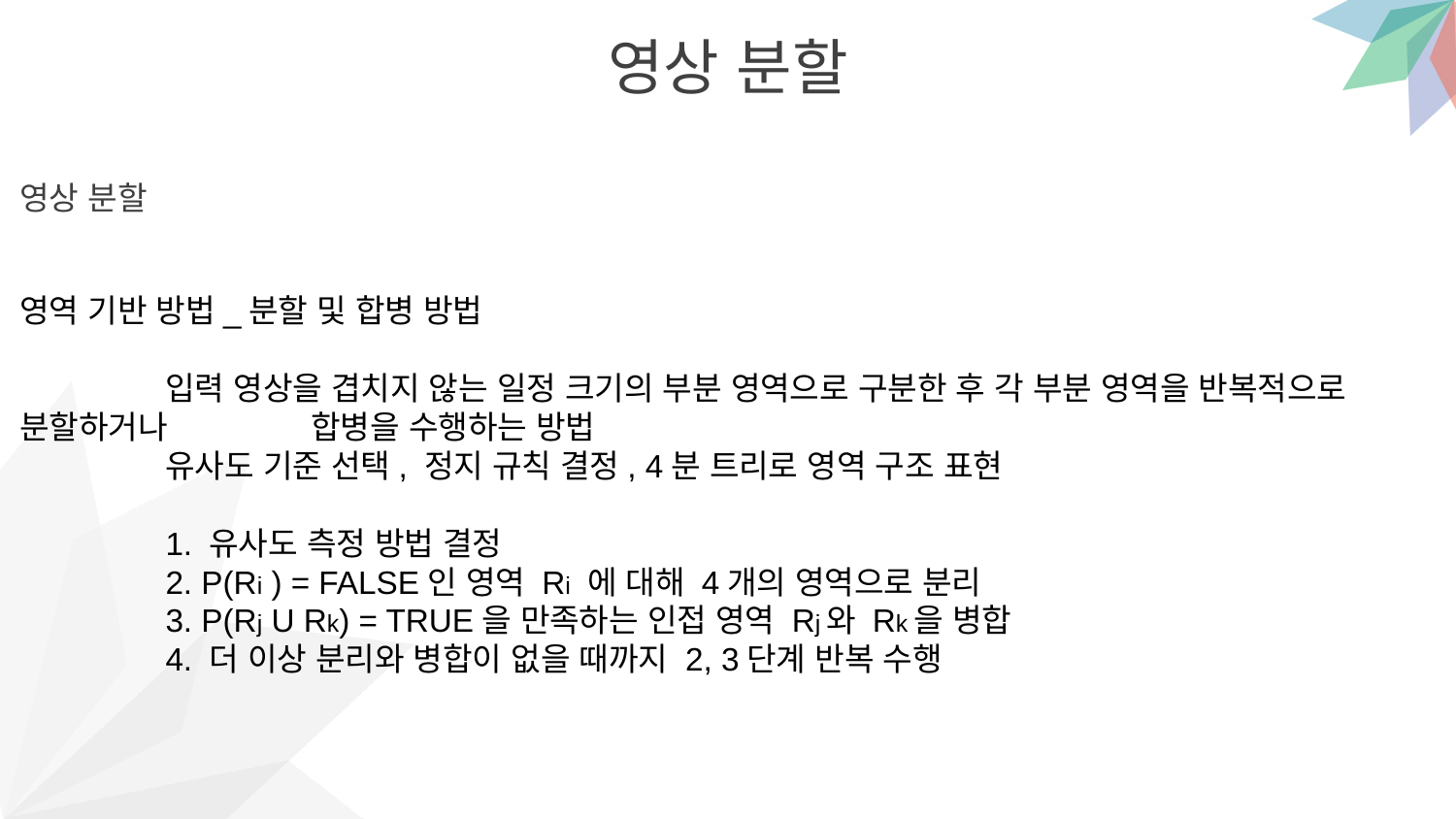

영상 분할
영상 분할
영역 기반 방법_분할 및 합병 방법

	입력 영상을 겹치지 않는 일정 크기의 부분 영역으로 구분한 후 각 부분 영역을 반복적으로 분할하거나 	합병을 수행하는 방법
	유사도 기준 선택, 정지 규칙 결정, 4분 트리로 영역 구조 표현

	1. 유사도 측정 방법 결정
	2. P(Ri ) = FALSE인 영역 Ri 에 대해 4개의 영역으로 분리
	3. P(Rj U Rk) = TRUE을 만족하는 인접 영역 Rj와 Rk을 병합
	4. 더 이상 분리와 병합이 없을 때까지 2, 3단계 반복 수행